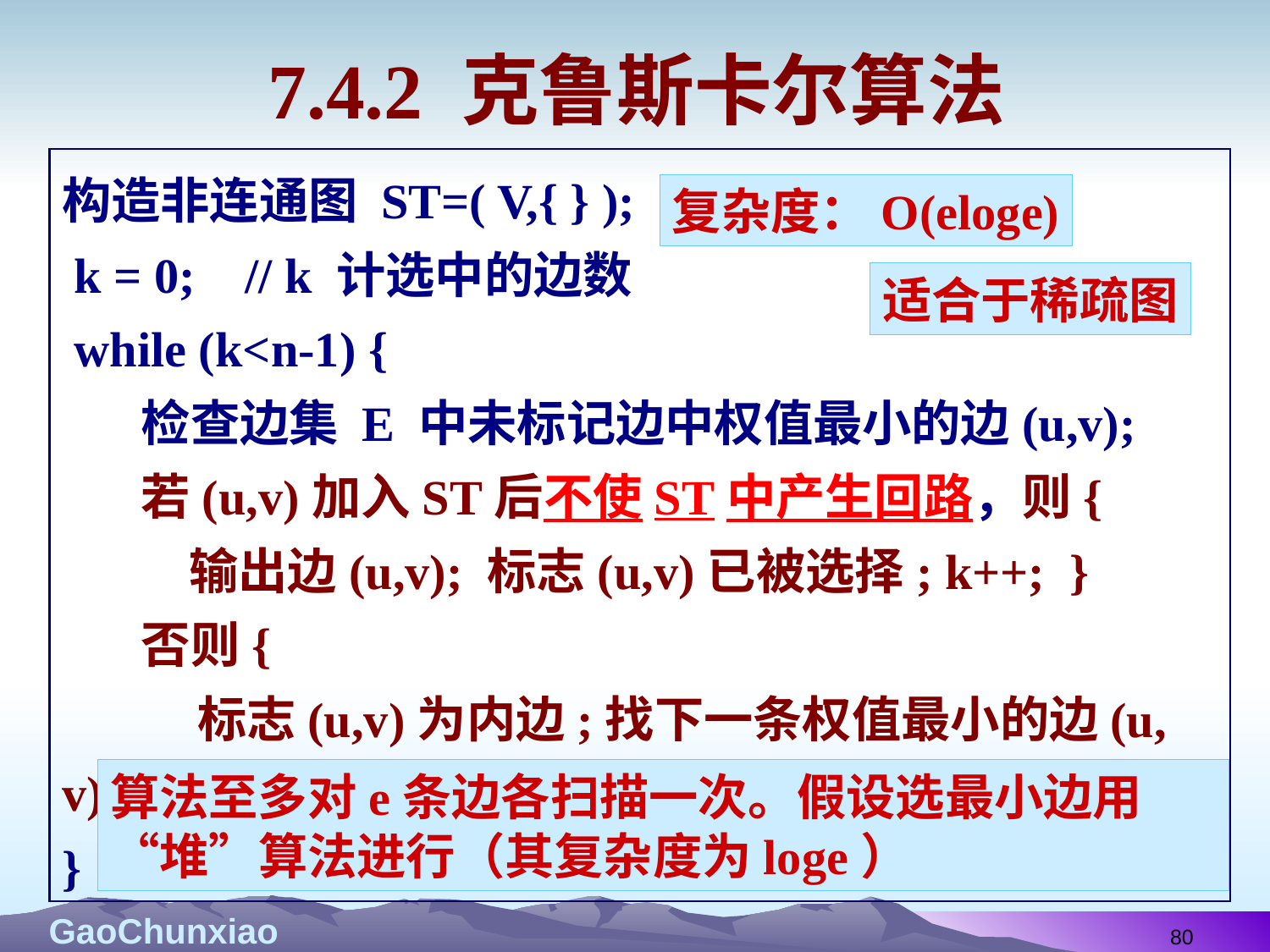

# 7.4.2 克鲁斯卡尔算法
构造非连通图 ST=( V,{ } );
 k = 0;    // k 计选中的边数
 while (k<n-1) {
      检查边集 E 中未标记边中权值最小的边(u,v);
      若(u,v)加入ST后不使ST中产生回路，则{
	输出边(u,v); 标志(u,v)已被选择; k++;  }
      否则{
           标志(u,v)为内边;找下一条权值最小的边(u, v);}
}
复杂度：O(eloge)
适合于稀疏图
算法至多对e条边各扫描一次。假设选最小边用“堆”算法进行（其复杂度为loge）
80